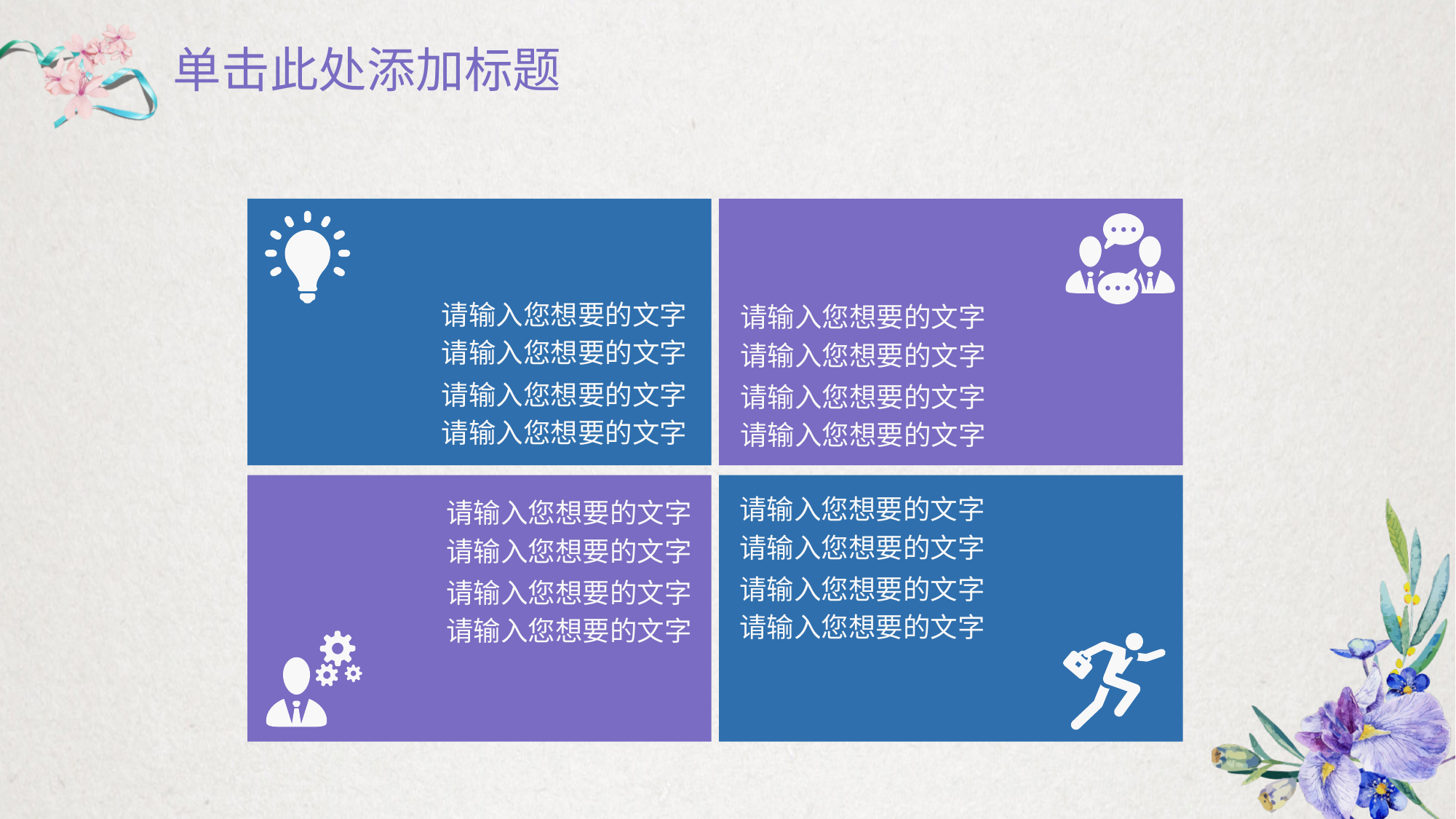

# 单击此处添加标题

请输入您想要的文字
请输入您想要的文字
请输入您想要的文字
请输入您想要的文字
请输入您想要的文字
请输入您想要的文字
请输入您想要的文字
请输入您想要的文字

请输入您想要的文字
请输入您想要的文字
请输入您想要的文字
请输入您想要的文字
请输入您想要的文字
请输入您想要的文字
请输入您想要的文字
请输入您想要的文字